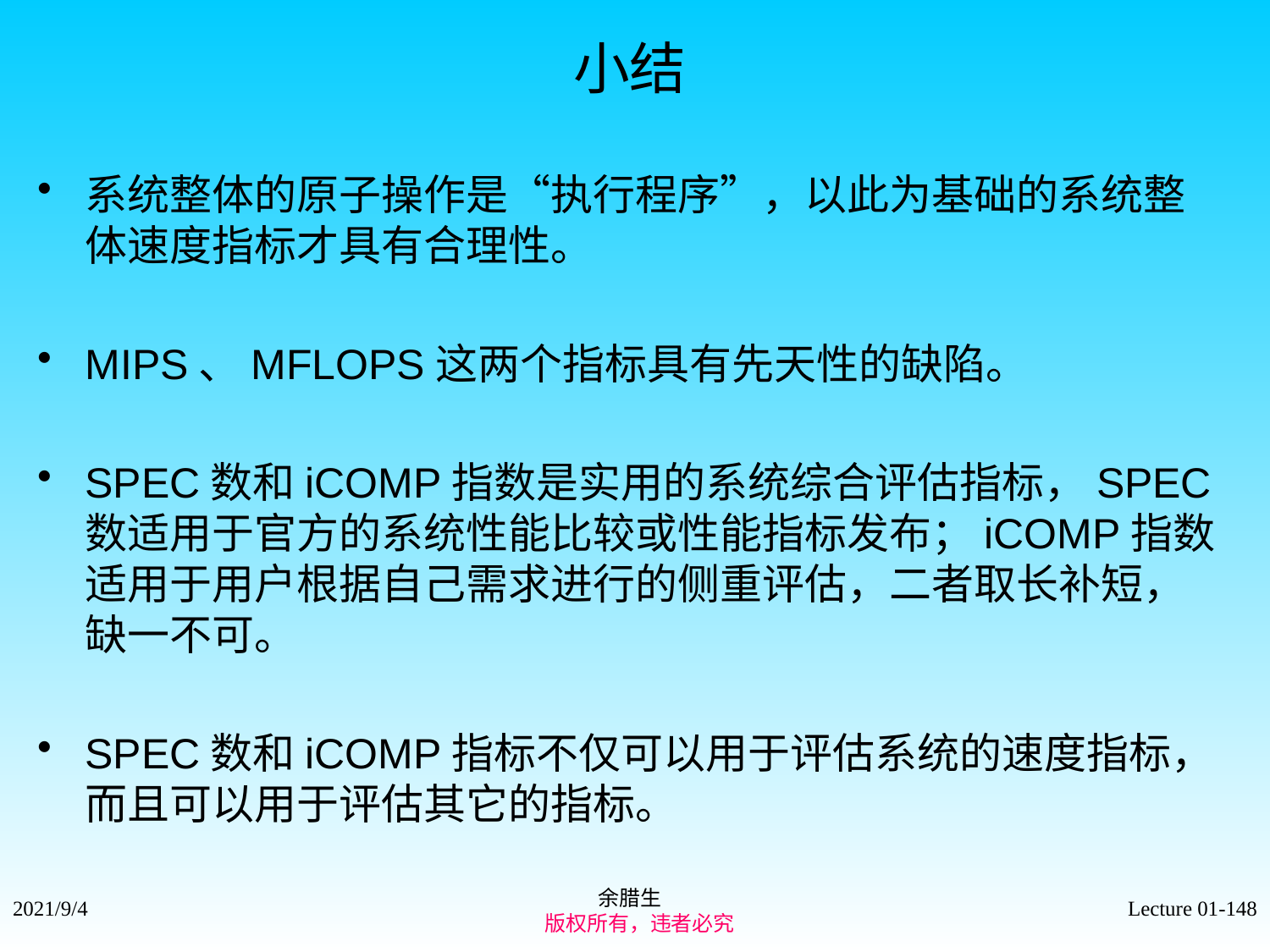

小结

系统整体的原子操作是“执行程序”，以此为基础的系统整体速度指标才具有合理性。

MIPS、MFLOPS这两个指标具有先天性的缺陷。

SPEC数和iCOMP指数是实用的系统综合评估指标，SPEC数适用于官方的系统性能比较或性能指标发布；iCOMP指数适用于用户根据自己需求进行的侧重评估，二者取长补短，缺一不可。

SPEC数和iCOMP指标不仅可以用于评估系统的速度指标，而且可以用于评估其它的指标。
余腊生
 版权所有，违者必究
2021/9/4
Lecture 01-148